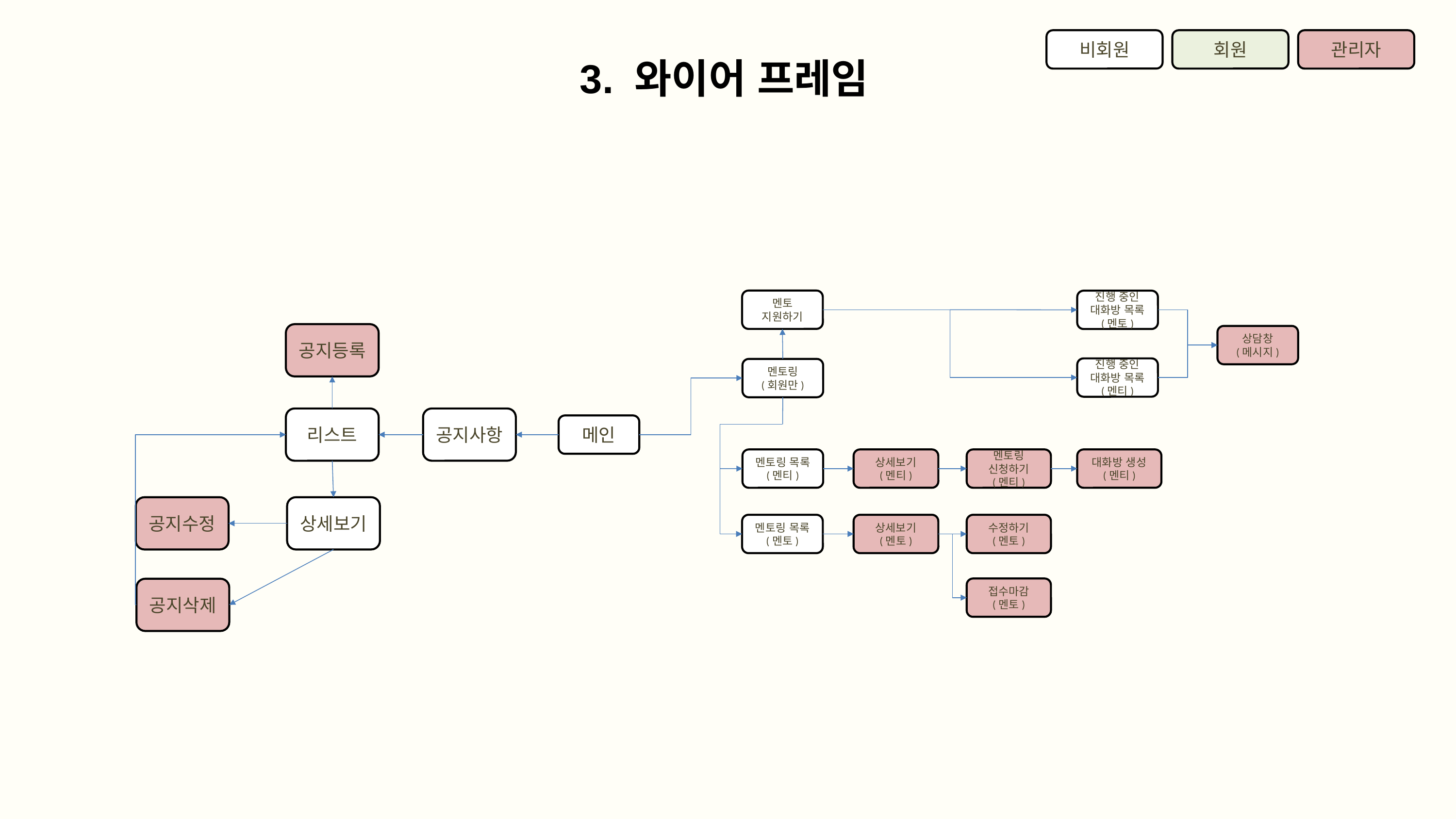

비회원
회원
관리자
3. 와이어 프레임
멘토
지원하기
진행 중인 대화방 목록
(멘토)
공지등록
상담창
(메시지)
진행 중인 대화방 목록
(멘티)
멘토링
(회원만)
리스트
공지사항
메인
상세보기
(멘티)
멘토링
신청하기
(멘티)
대화방 생성
(멘티)
멘토링 목록
(멘티)
공지수정
상세보기
상세보기
(멘토)
수정하기
(멘토)
멘토링 목록
(멘토)
접수마감
(멘토)
공지삭제